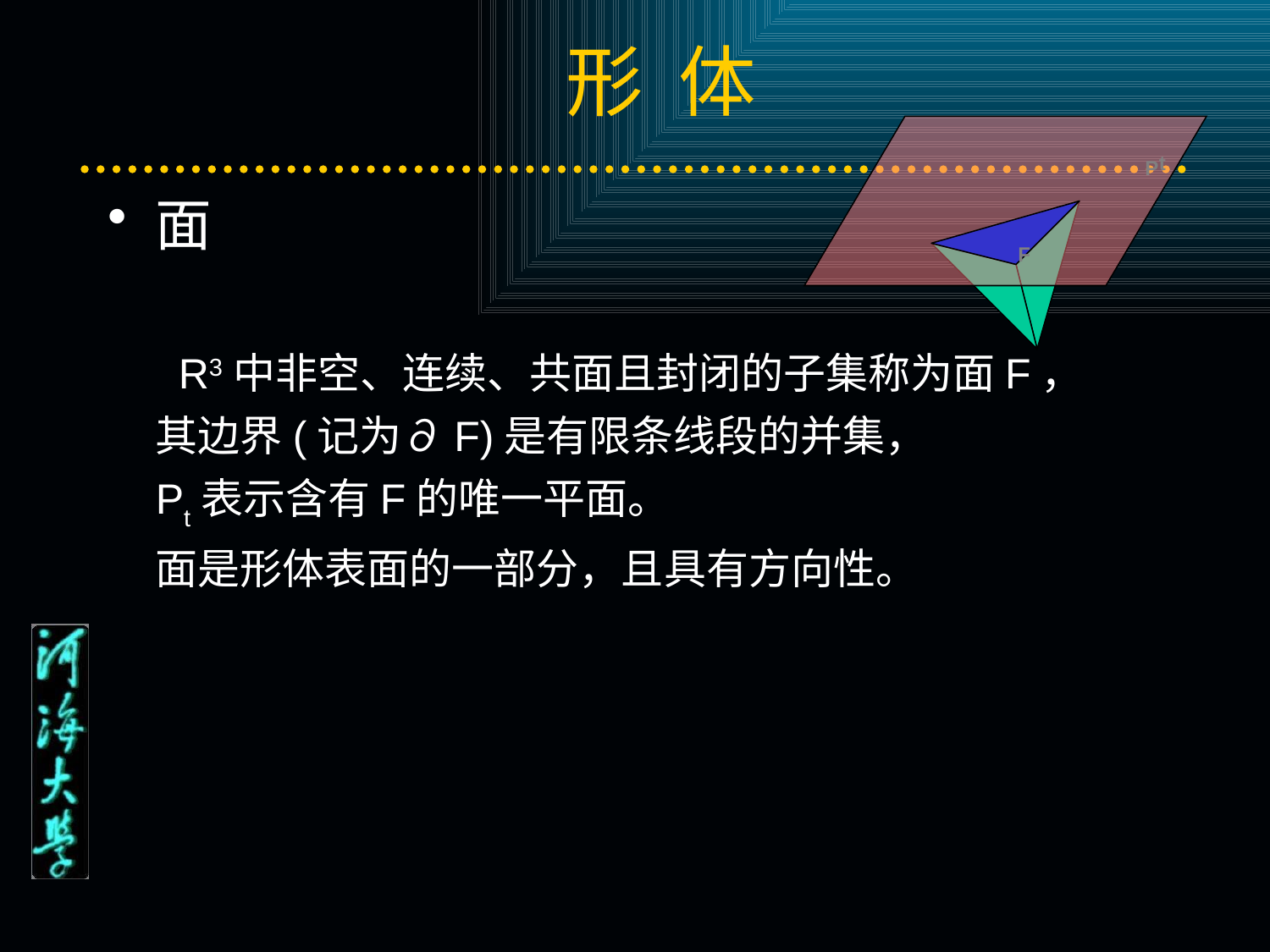

# 形  体

Pt

F

面
 R3中非空、连续、共面且封闭的子集称为面F，
其边界(记为∂F)是有限条线段的并集，
Pt表示含有F的唯一平面。
面是形体表面的一部分，且具有方向性。
7